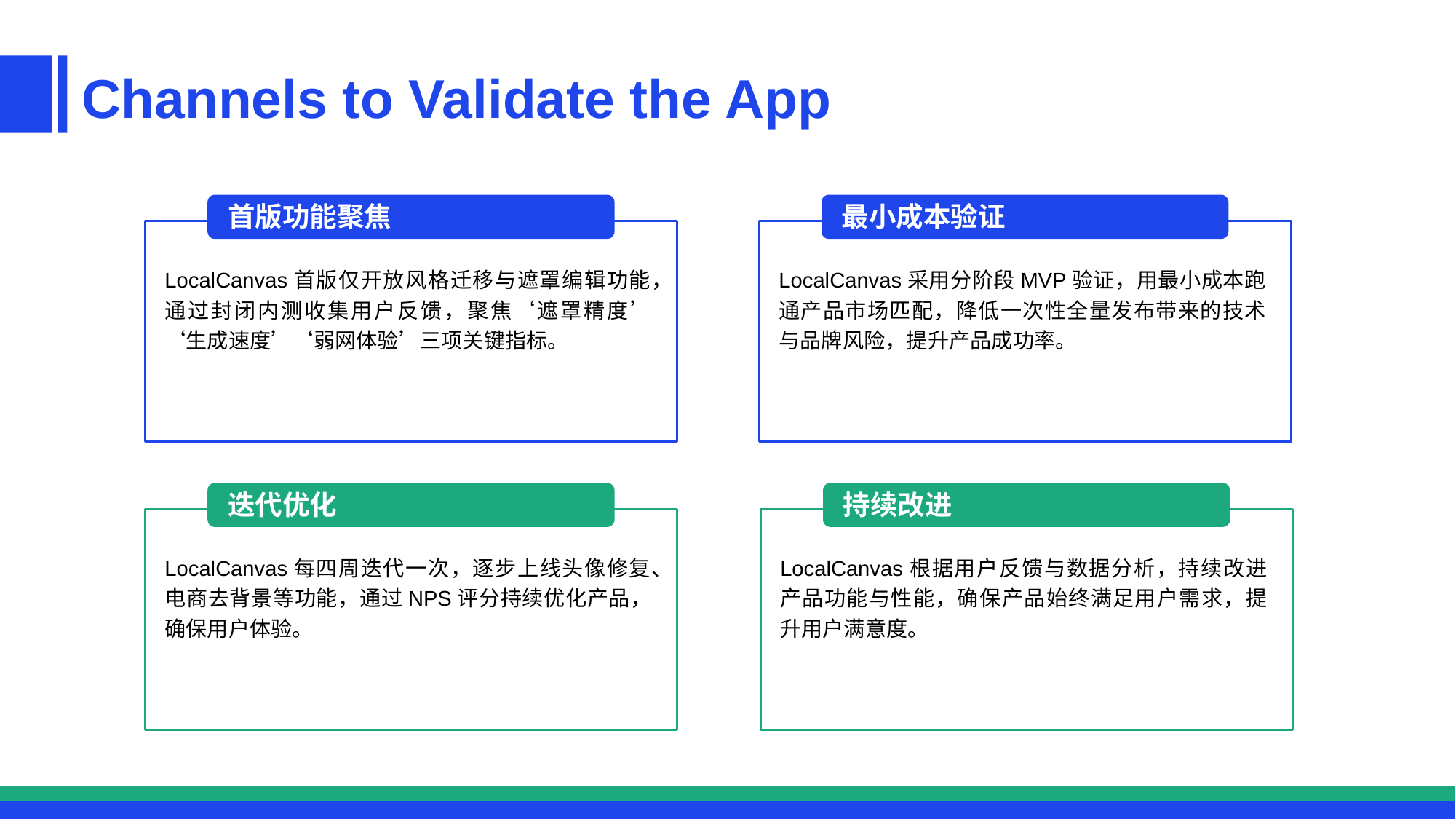

Channels to Validate the App
首版功能聚焦
最小成本验证

LocalCanvas首版仅开放风格迁移与遮罩编辑功能，通过封闭内测收集用户反馈，聚焦‘遮罩精度’‘生成速度’‘弱网体验’三项关键指标。
LocalCanvas采用分阶段MVP验证，用最小成本跑通产品市场匹配，降低一次性全量发布带来的技术与品牌风险，提升产品成功率。
迭代优化
持续改进

LocalCanvas每四周迭代一次，逐步上线头像修复、电商去背景等功能，通过NPS评分持续优化产品，确保用户体验。
LocalCanvas根据用户反馈与数据分析，持续改进产品功能与性能，确保产品始终满足用户需求，提升用户满意度。